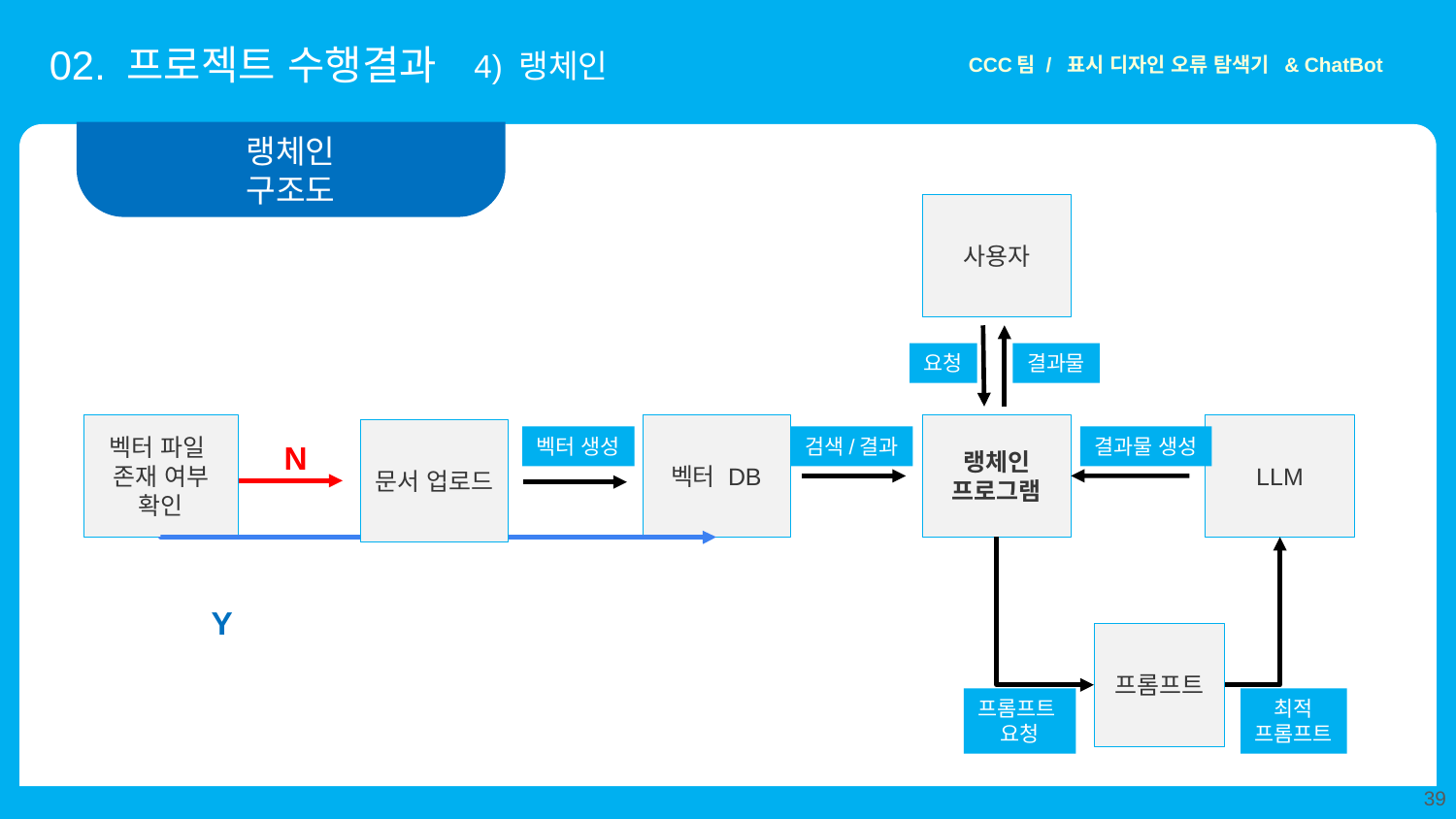

02. 프로젝트 수행결과
4) 랭체인
CCC팀 /  표시 디자인 오류 탐색기  & ChatBot

랭체인
구조도
사용자
요청
결과물
LLM
벡터 DB
벡터 파일
존재 여부 확인
랭체인 프로그램
문서 업로드
벡터 생성
검색/결과
결과물 생성
N
Y
프롬프트
프롬프트
요청
최적
프롬프트